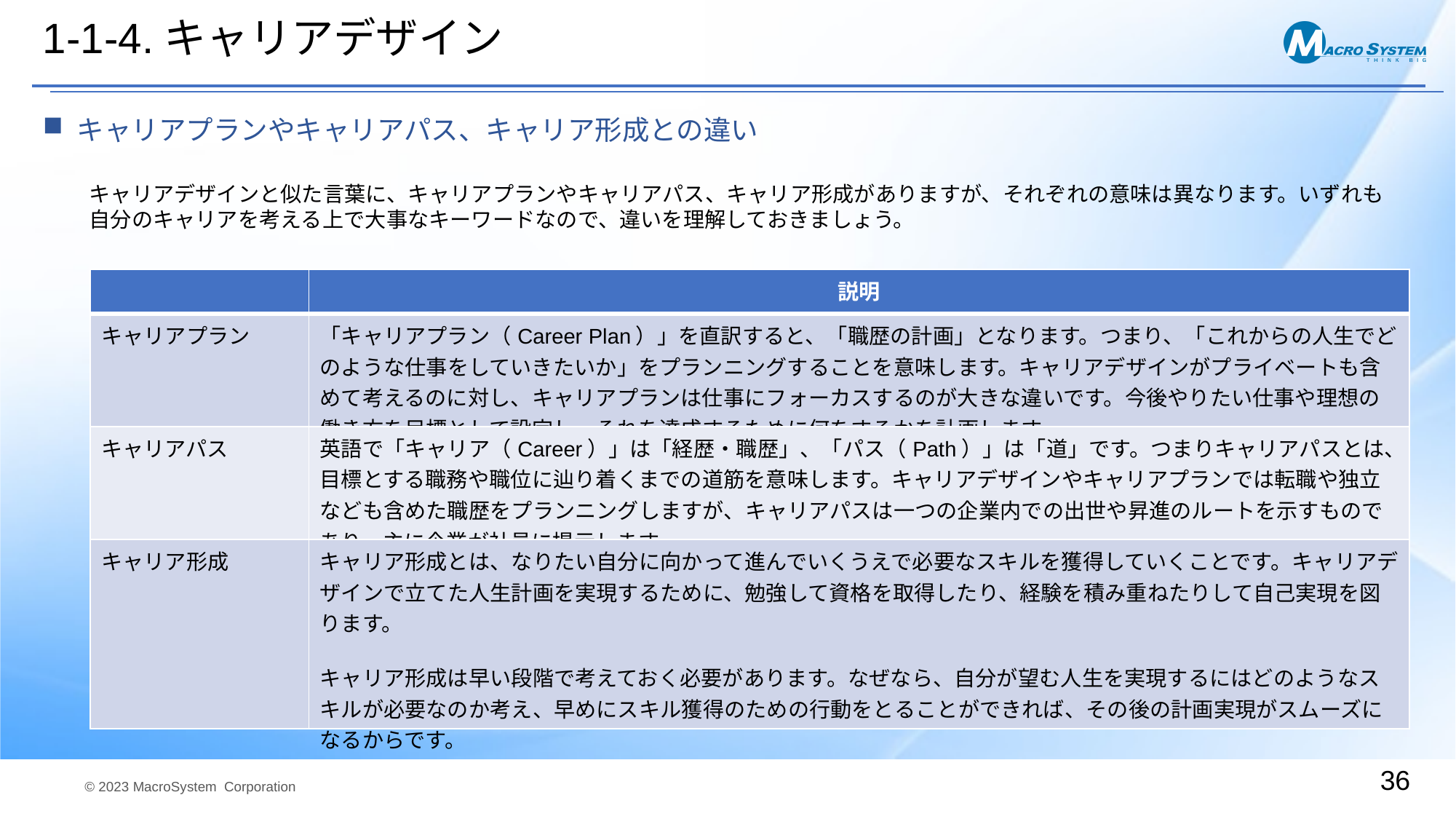

# 1-1-4.キャリアデザイン
キャリアプランやキャリアパス、キャリア形成との違い
キャリアデザインと似た言葉に、キャリアプランやキャリアパス、キャリア形成がありますが、それぞれの意味は異なります。いずれも自分のキャリアを考える上で大事なキーワードなので、違いを理解しておきましょう。
|  | 説明 |
| --- | --- |
| キャリアプラン | 「キャリアプラン（Career Plan）」を直訳すると、「職歴の計画」となります。つまり、「これからの人生でどのような仕事をしていきたいか」をプランニングすることを意味します。キャリアデザインがプライベートも含めて考えるのに対し、キャリアプランは仕事にフォーカスするのが大きな違いです。今後やりたい仕事や理想の働き方を目標として設定し、それを達成するために何をするかを計画します。 |
| キャリアパス | 英語で「キャリア（Career）」は「経歴・職歴」、「パス（Path）」は「道」です。つまりキャリアパスとは、目標とする職務や職位に辿り着くまでの道筋を意味します。キャリアデザインやキャリアプランでは転職や独立なども含めた職歴をプランニングしますが、キャリアパスは一つの企業内での出世や昇進のルートを示すものであり、主に企業が社員に提示します。 |
| キャリア形成 | キャリア形成とは、なりたい自分に向かって進んでいくうえで必要なスキルを獲得していくことです。キャリアデザインで立てた人生計画を実現するために、勉強して資格を取得したり、経験を積み重ねたりして自己実現を図ります。 キャリア形成は早い段階で考えておく必要があります。なぜなら、自分が望む人生を実現するにはどのようなスキルが必要なのか考え、早めにスキル獲得のための行動をとることができれば、その後の計画実現がスムーズになるからです。 |